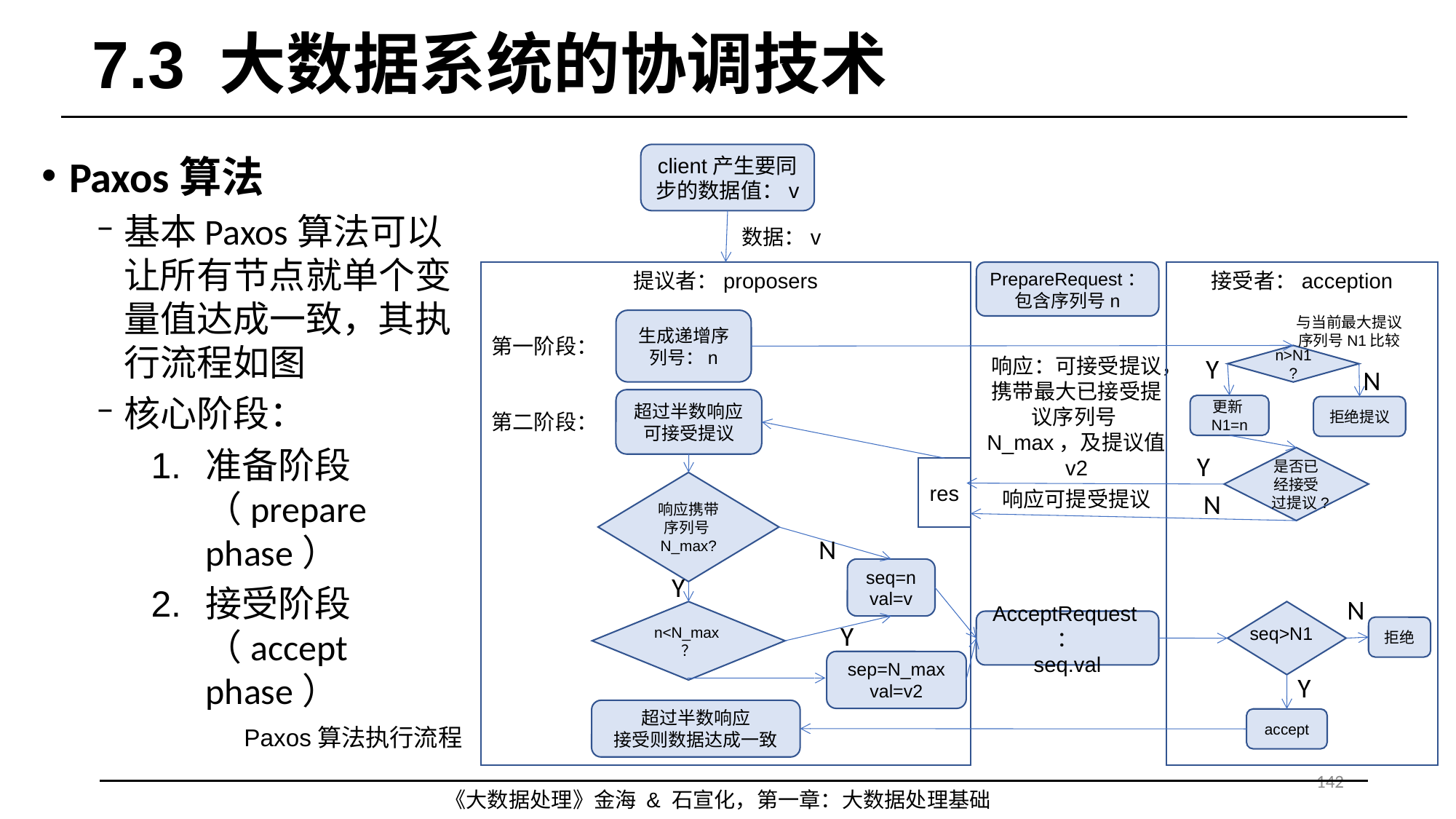

# 7.3 大数据系统的协调技术
Paxos算法
基本Paxos算法可以让所有节点就单个变量值达成一致，其执行流程如图
核心阶段：
准备阶段（prepare phase）
接受阶段（accept phase）
client产生要同步的数据值：v
数据：v
提议者：proposers
生成递增序列号：n
第一阶段：
超过半数响应
可接受提议
第二阶段：
res
响应携带序列号N_max?
N
seq=n
val=v
Y
n<N_max？
Y
sep=N_max
val=v2
超过半数响应
接受则数据达成一致
PrepareRequest：
包含序列号n
接受者：acception
与当前最大提议序列号N1比较
n>N1?
Y
N
响应：可接受提议，
携带最大已接受提议序列号N_max，及提议值v2
更新N1=n
拒绝提议
Y
是否已经接受过提议?
响应可提受提议
N
N

AcceptRequest：
seq.val
seq>N1
拒绝
Y
accept
Paxos算法执行流程
142